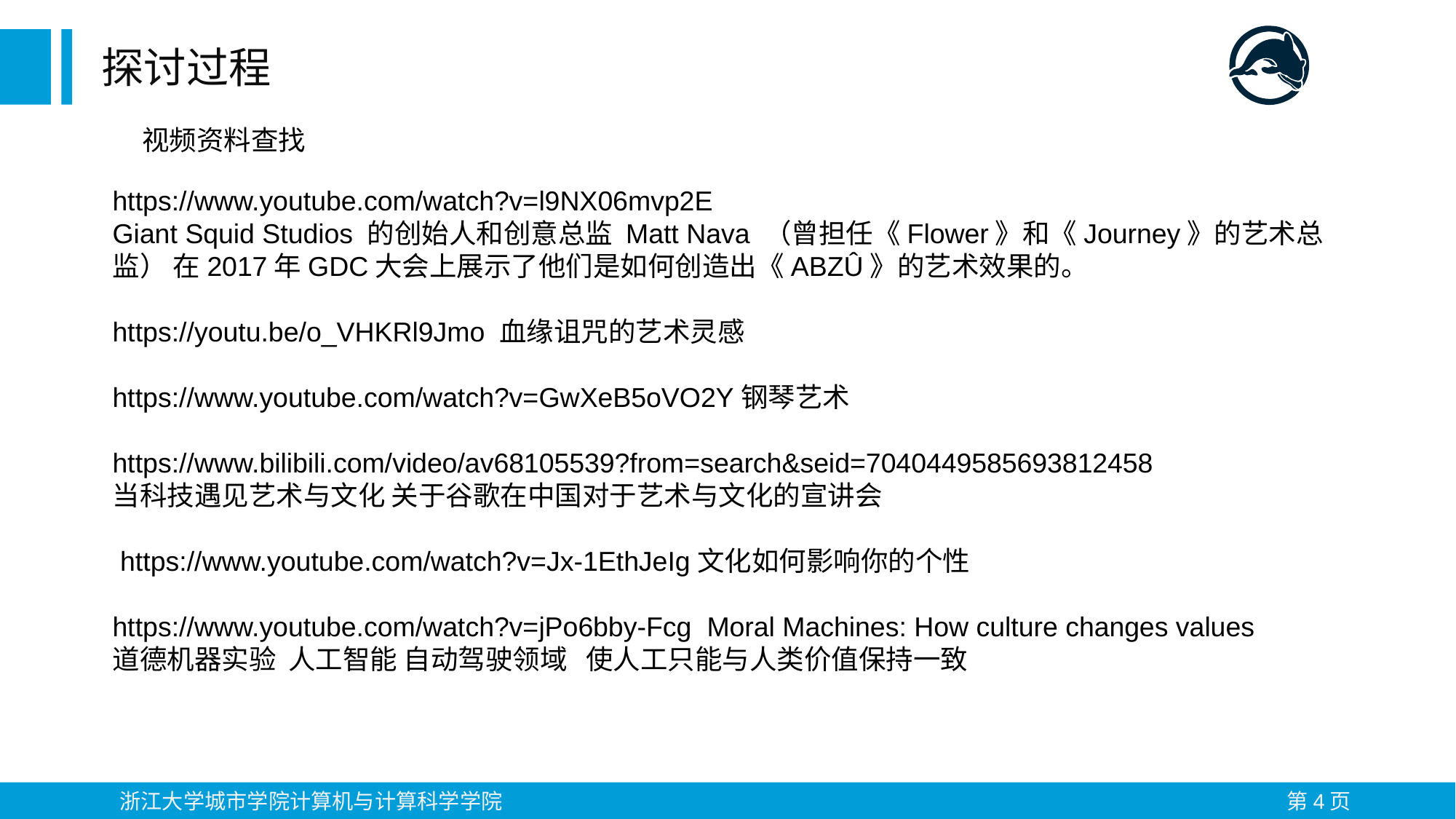

探讨过程
视频资料查找
https://www.youtube.com/watch?v=l9NX06mvp2E
Giant Squid Studios 的创始人和创意总监 Matt Nava （曾担任《Flower》和《Journey》的艺术总监） 在2017年GDC大会上展示了他们是如何创造出《ABZÛ》的艺术效果的。

https://youtu.be/o_VHKRl9Jmo 血缘诅咒的艺术灵感

https://www.youtube.com/watch?v=GwXeB5oVO2Y钢琴艺术

https://www.bilibili.com/video/av68105539?from=search&seid=7040449585693812458
当科技遇见艺术与文化 关于谷歌在中国对于艺术与文化的宣讲会

 https://www.youtube.com/watch?v=Jx-1EthJeIg文化如何影响你的个性

https://www.youtube.com/watch?v=jPo6bby-Fcg  Moral Machines: How culture changes values​
道德机器实验  人工智能 自动驾驶领域   使人工只能与人类价值保持一致

浙江大学城市学院计算机与计算科学学院
第4页